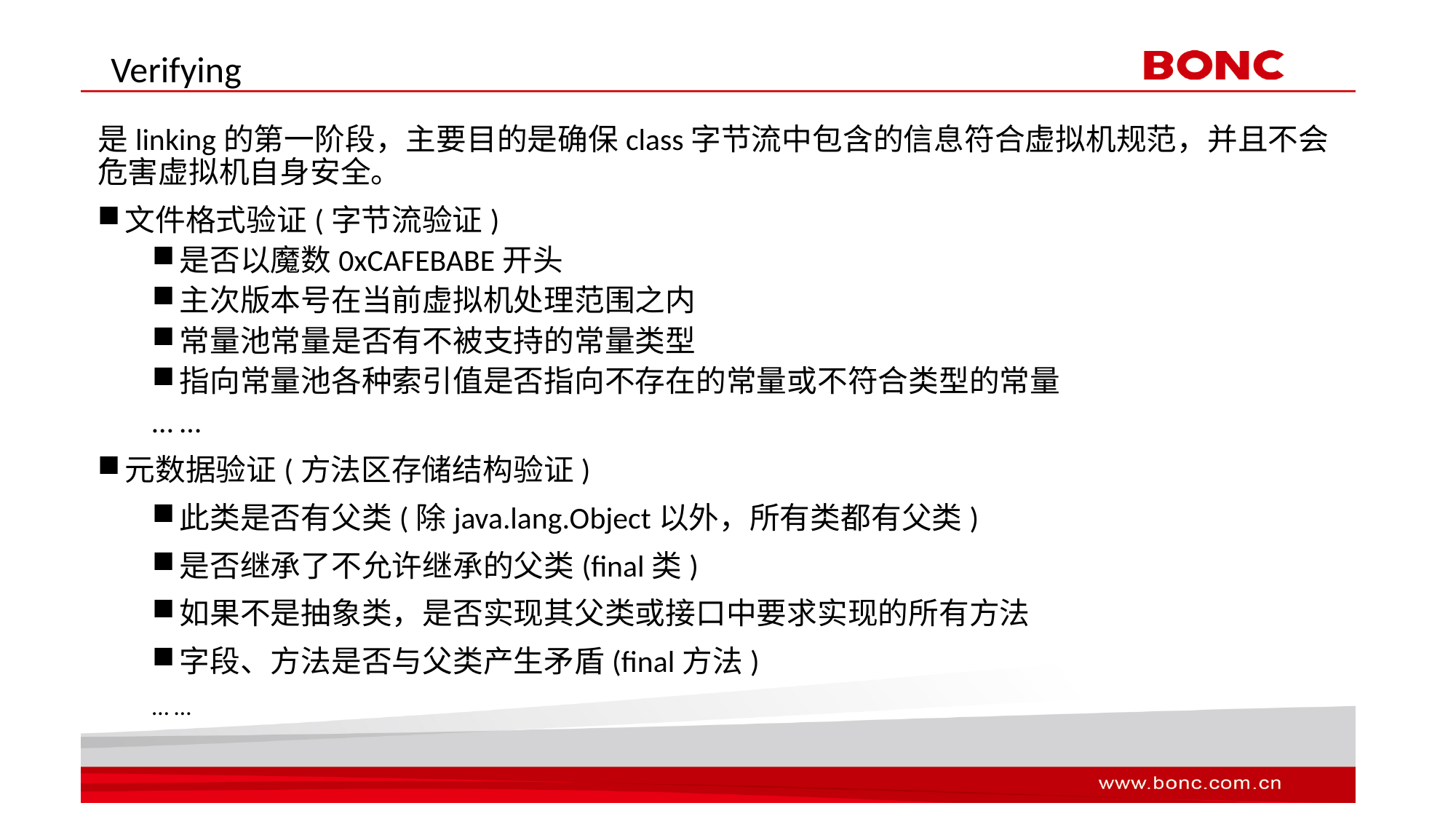

# Verifying
是linking的第一阶段，主要目的是确保class字节流中包含的信息符合虚拟机规范，并且不会危害虚拟机自身安全。
文件格式验证(字节流验证)
是否以魔数0xCAFEBABE开头
主次版本号在当前虚拟机处理范围之内
常量池常量是否有不被支持的常量类型
指向常量池各种索引值是否指向不存在的常量或不符合类型的常量
… …
元数据验证(方法区存储结构验证)
此类是否有父类(除java.lang.Object以外，所有类都有父类)
是否继承了不允许继承的父类(final类)
如果不是抽象类，是否实现其父类或接口中要求实现的所有方法
字段、方法是否与父类产生矛盾(final方法)
… …